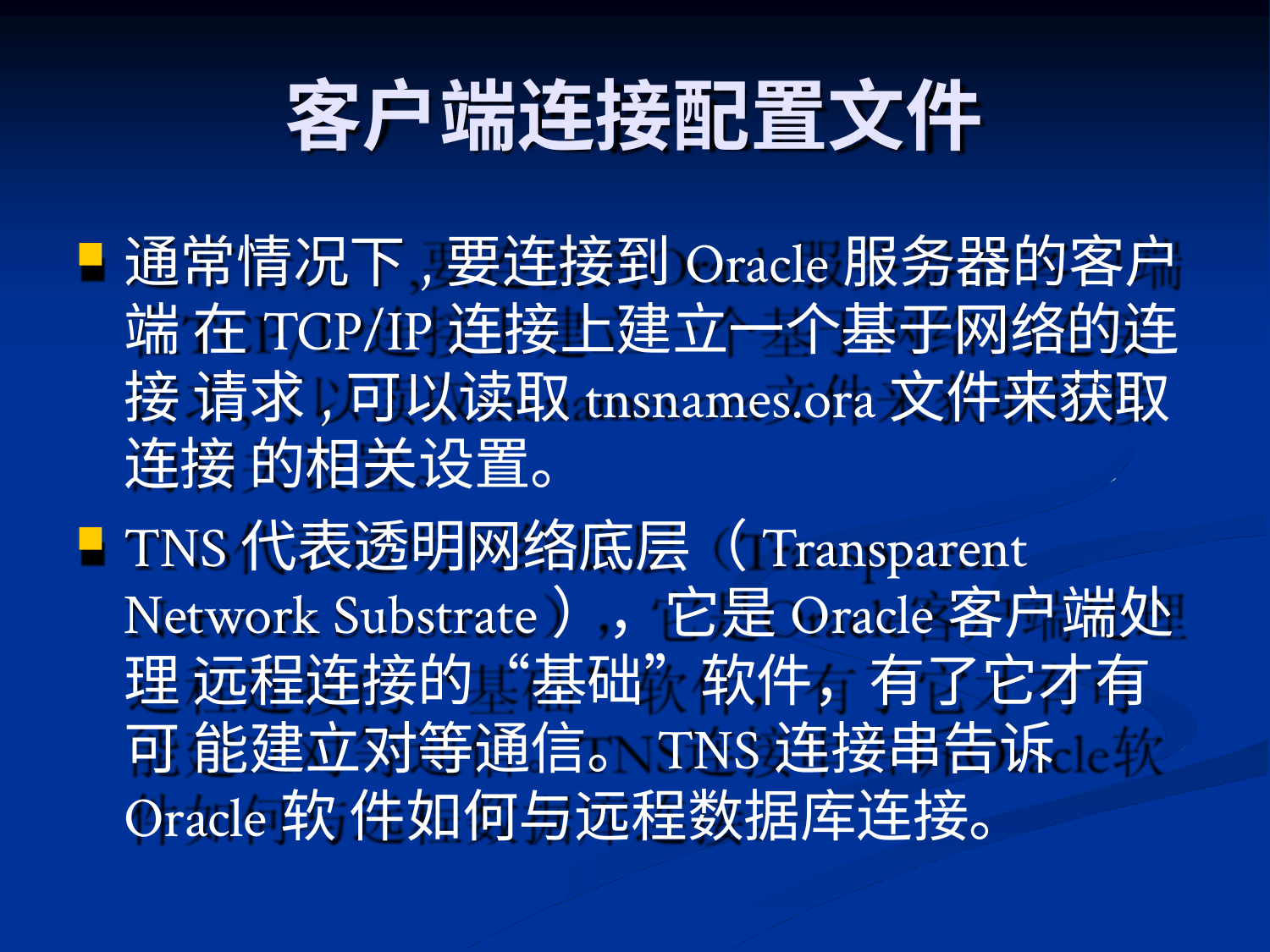

# 客户端连接配置文件

通常情况下,要连接到Oracle服务器的客户端 在TCP/IP连接上建立一个基于网络的连接 请求,可以读取tnsnames.ora文件来获取连接 的相关设置。
TNS代表透明网络底层（Transparent  Network Substrate），它是Oracle客户端处理 远程连接的“基础”软件，有了它才有可 能建立对等通信。TNS连接串告诉Oracle软 件如何与远程数据库连接。